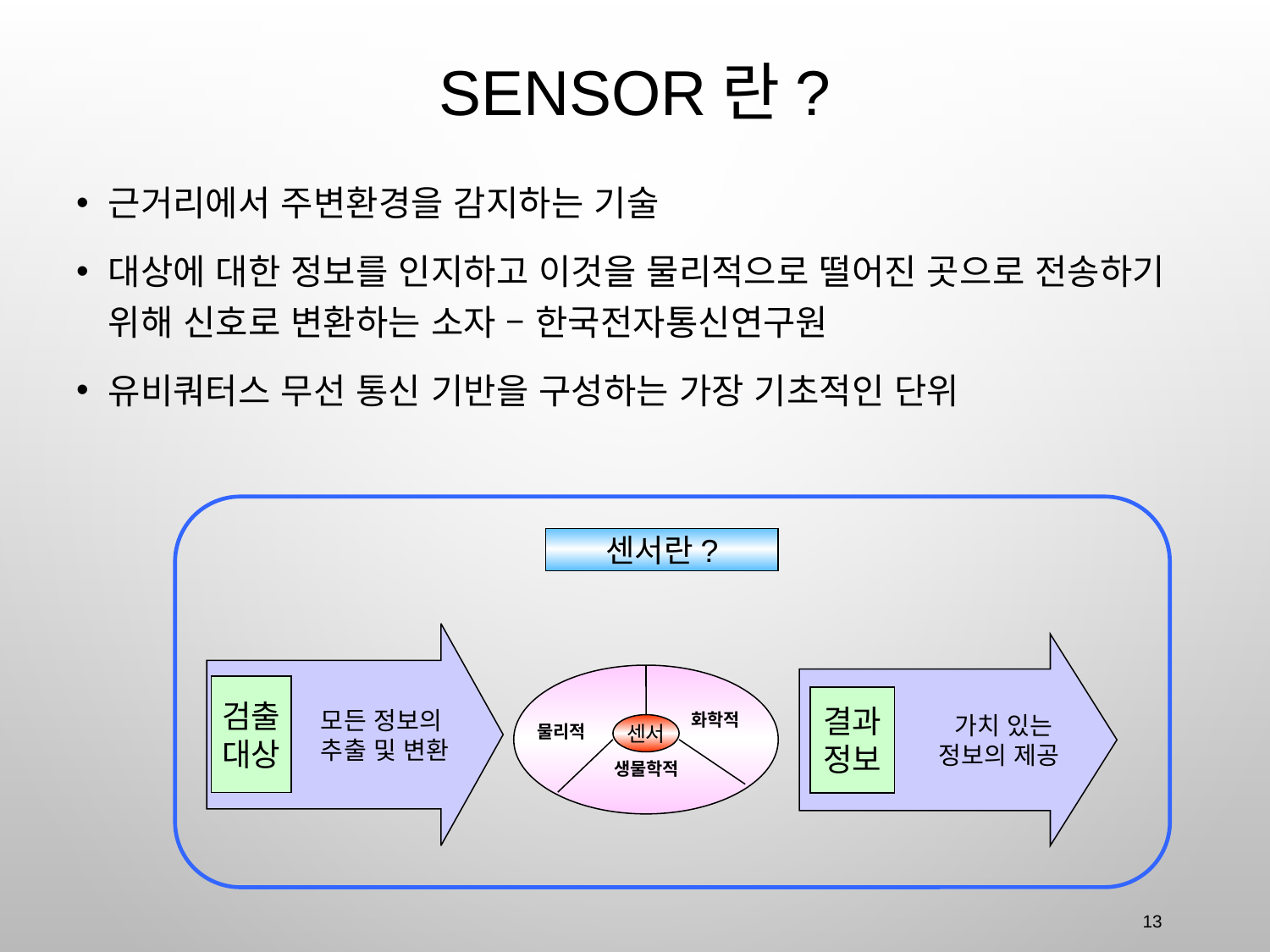

# Sensor란?
근거리에서 주변환경을 감지하는 기술
대상에 대한 정보를 인지하고 이것을 물리적으로 떨어진 곳으로 전송하기 위해 신호로 변환하는 소자 – 한국전자통신연구원
유비쿼터스 무선 통신 기반을 구성하는 가장 기초적인 단위

센서란?
모든 정보의
추출 및 변환
가치 있는
정보의 제공

화학적
물리적
센서

생물학적
검출
대상
결과
정보
13